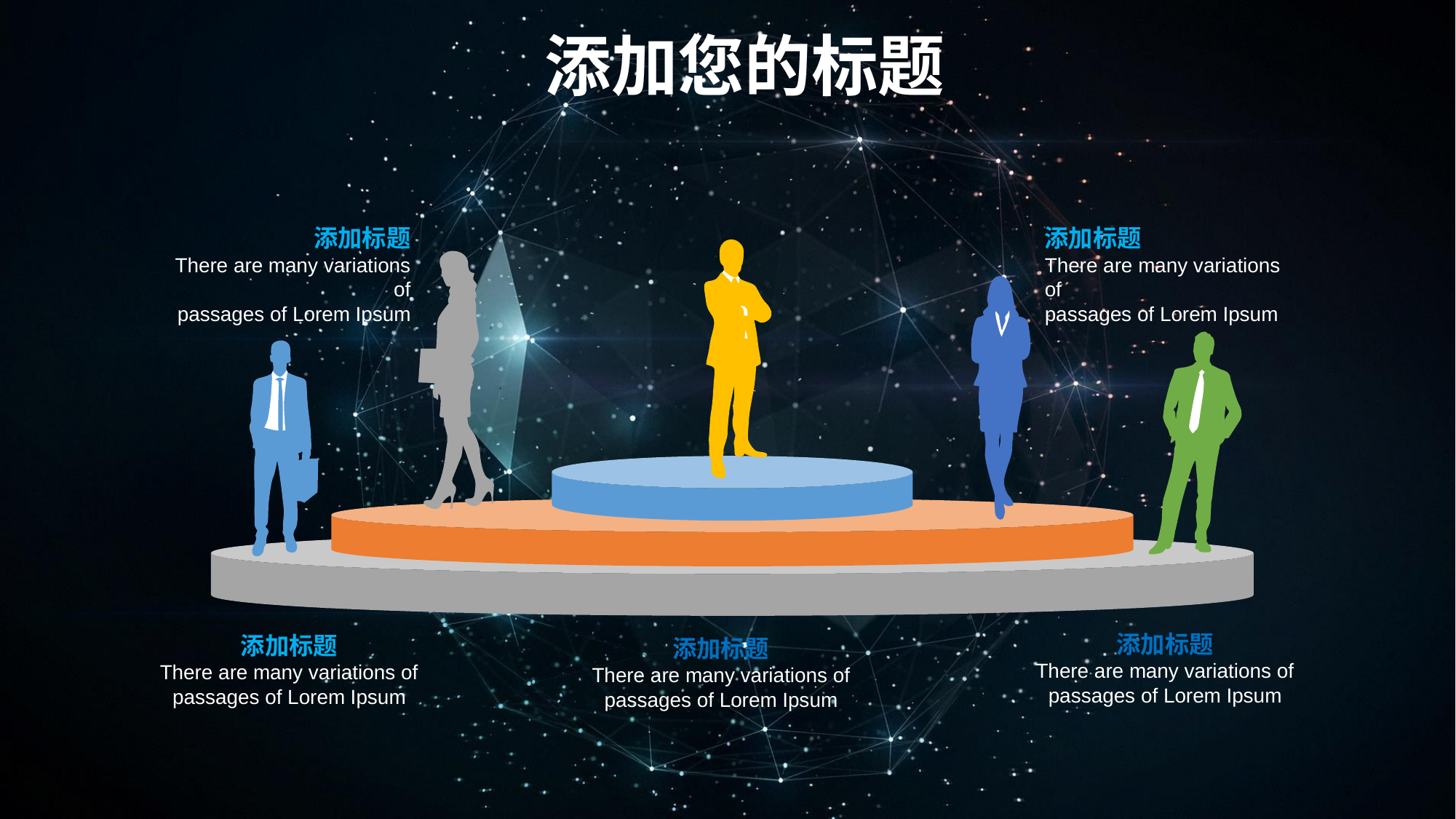

添加您的标题
添加标题
There are many variations of
passages of Lorem Ipsum
添加标题
There are many variations of
passages of Lorem Ipsum

添加标题
There are many variations of
passages of Lorem Ipsum
添加标题
There are many variations of
passages of Lorem Ipsum
添加标题
There are many variations of
passages of Lorem Ipsum